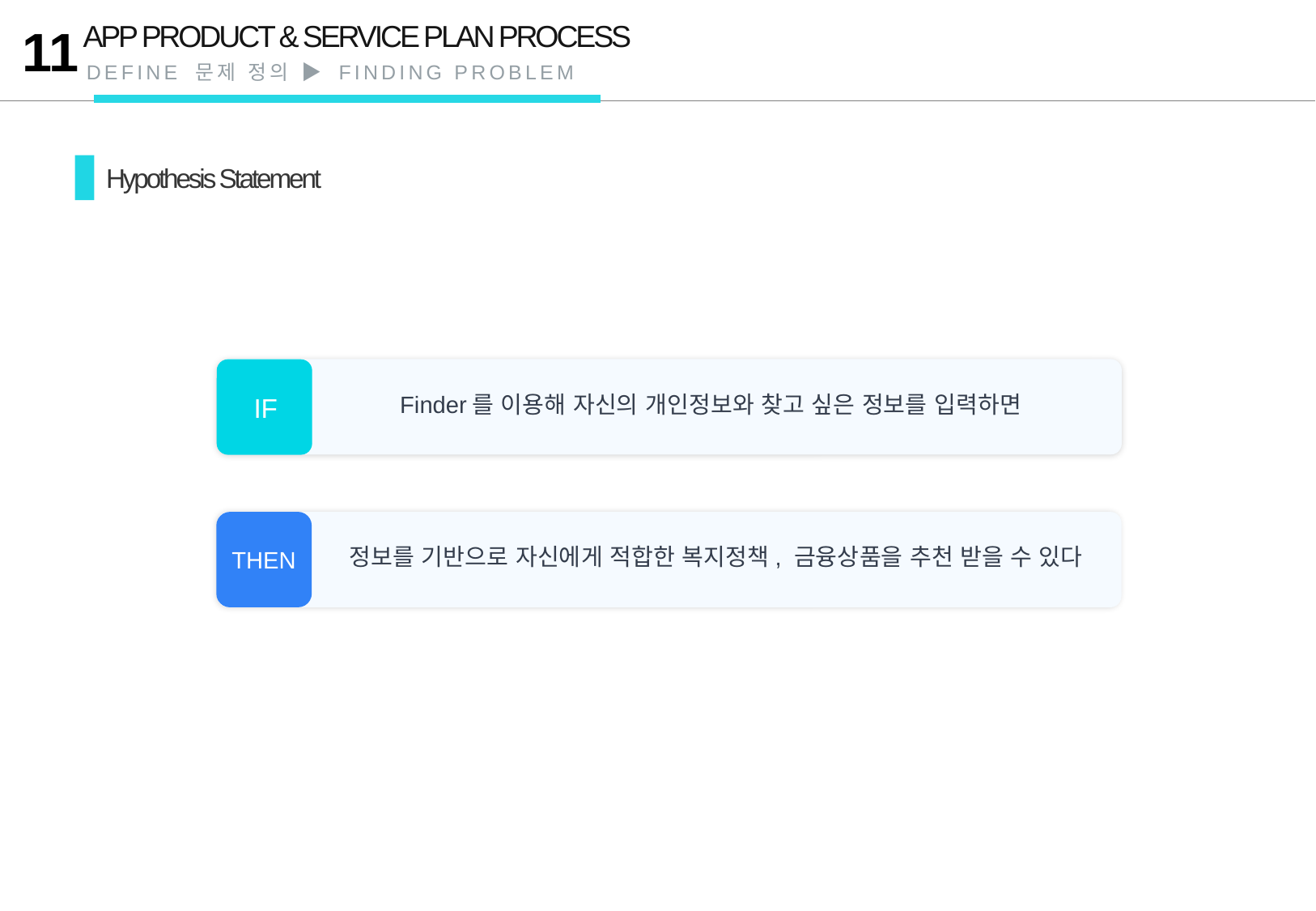

APP PRODUCT & SERVICE PLAN PROCESS
11
DEFINE 문제 정의 ▶ FINDING PROBLEM
Hypothesis Statement

내용 입력

Finder를 이용해 자신의 개인정보와 찾고 싶은 정보를 입력하면
IF

정보를 기반으로 자신에게 적합한 복지정책, 금융상품을 추천 받을 수 있다
THEN